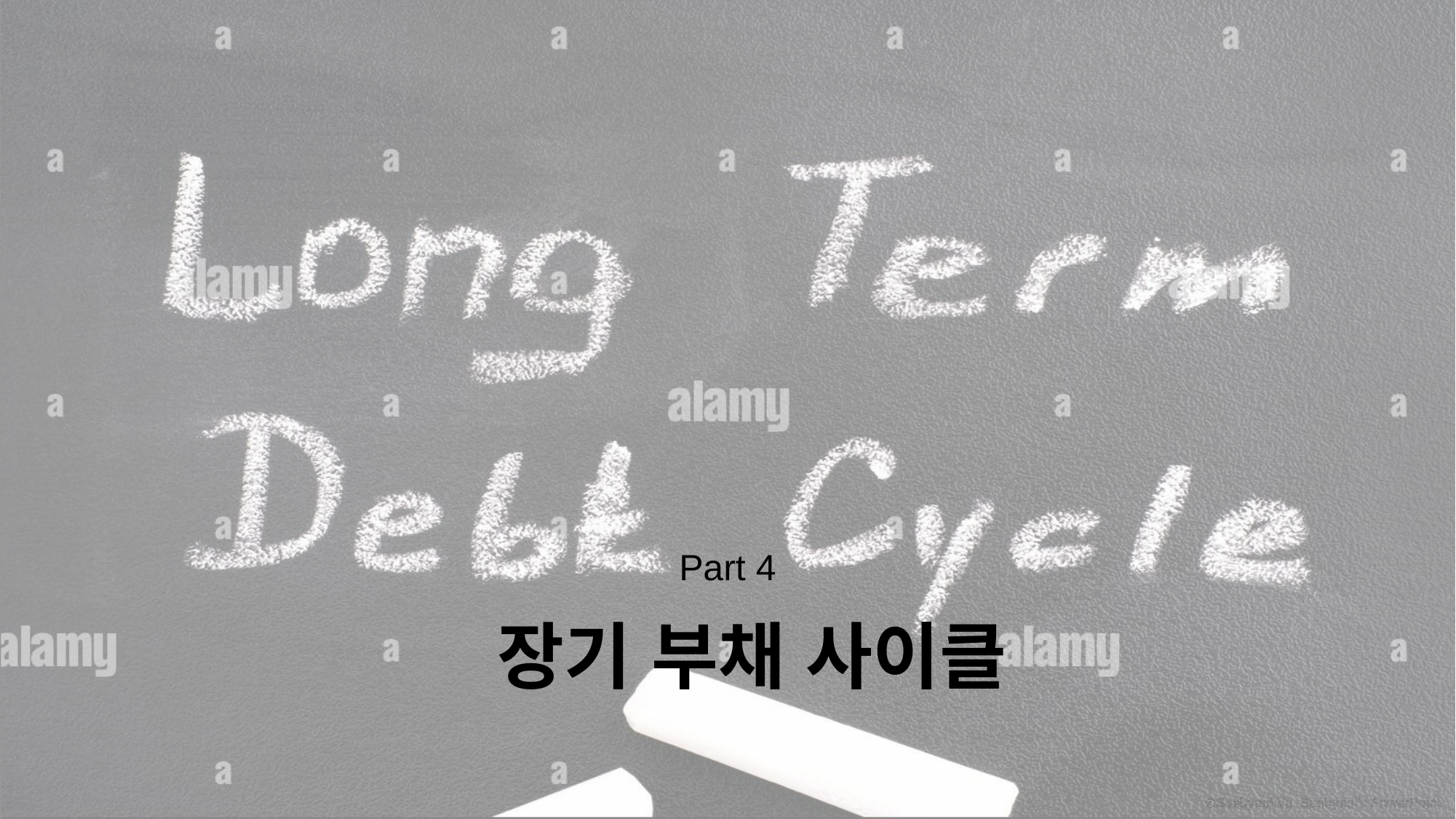

Part 4
장기 부채 사이클
ⓒSaebyeol Yu. Saebyeol’s PowerPoint